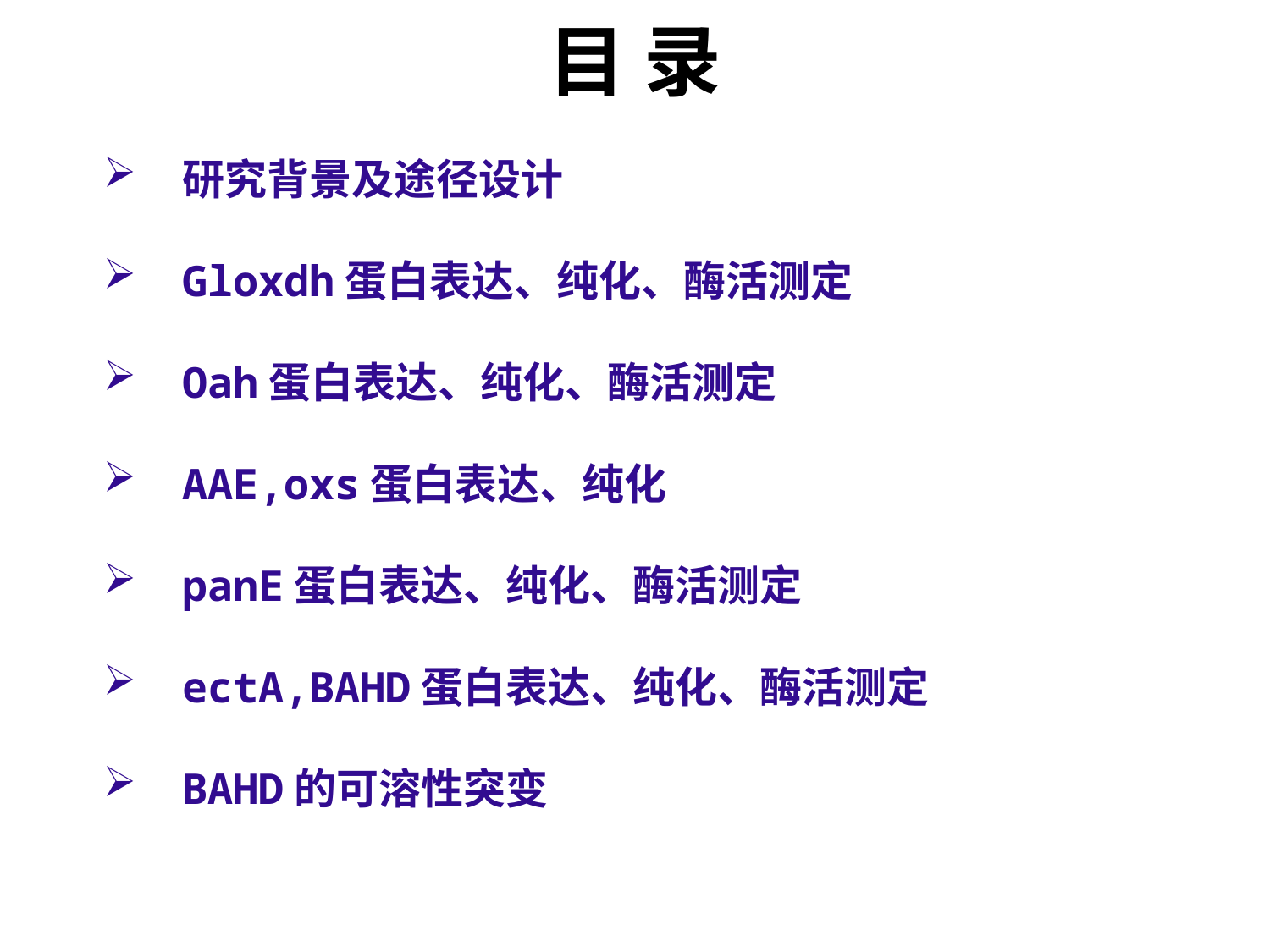

目 录
研究背景及途径设计

Gloxdh蛋白表达、纯化、酶活测定

Oah蛋白表达、纯化、酶活测定

AAE,oxs蛋白表达、纯化

panE蛋白表达、纯化、酶活测定

ectA,BAHD蛋白表达、纯化、酶活测定

BAHD的可溶性突变